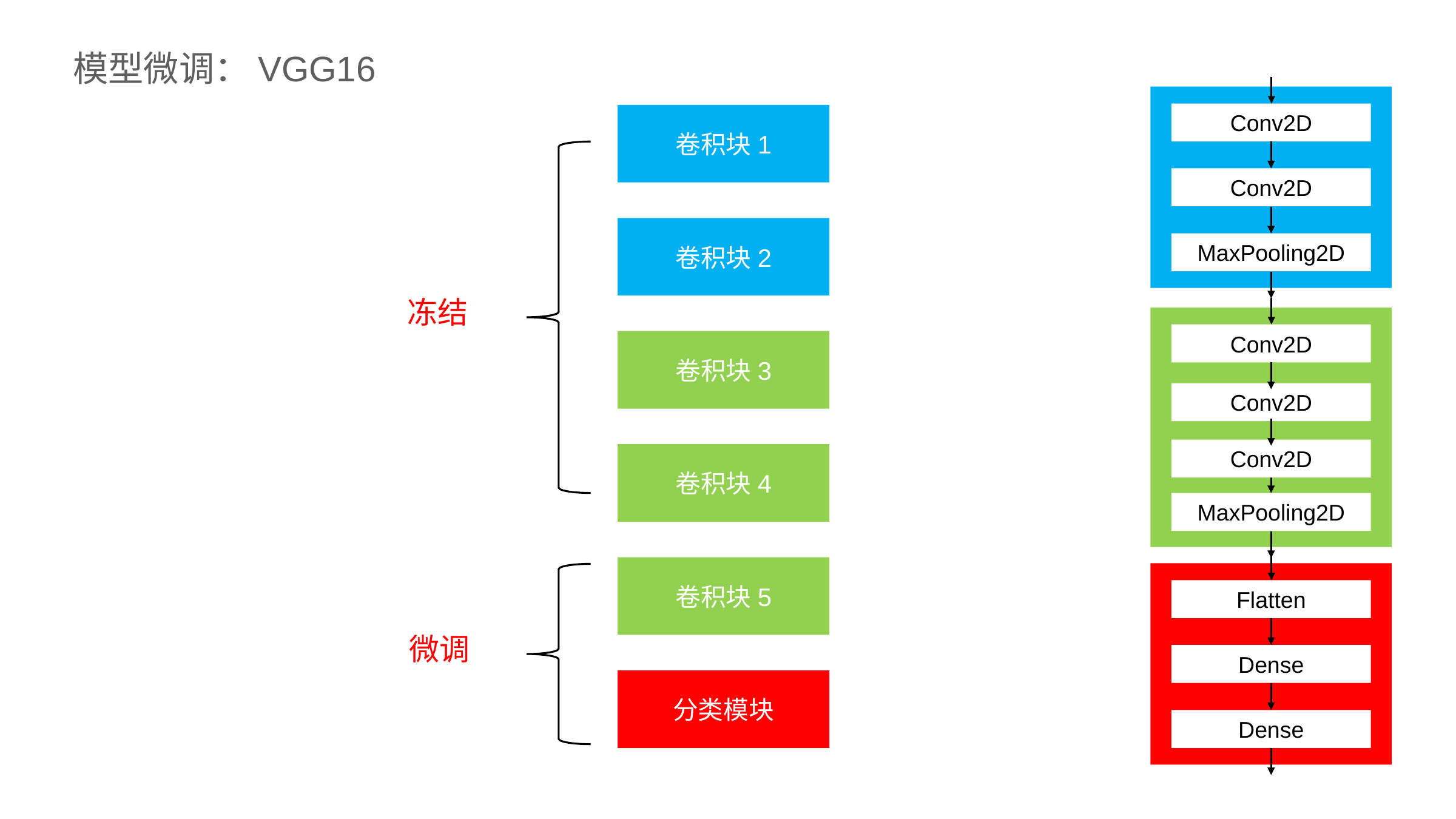

模型微调：VGG16

Conv2D
Conv2D
MaxPooling2D
卷积块1

卷积块2
冻结

Conv2D
Conv2D
Conv2D
MaxPooling2D
卷积块3
卷积块4

Flatten
Dense
Dense
卷积块5

微调
分类模块